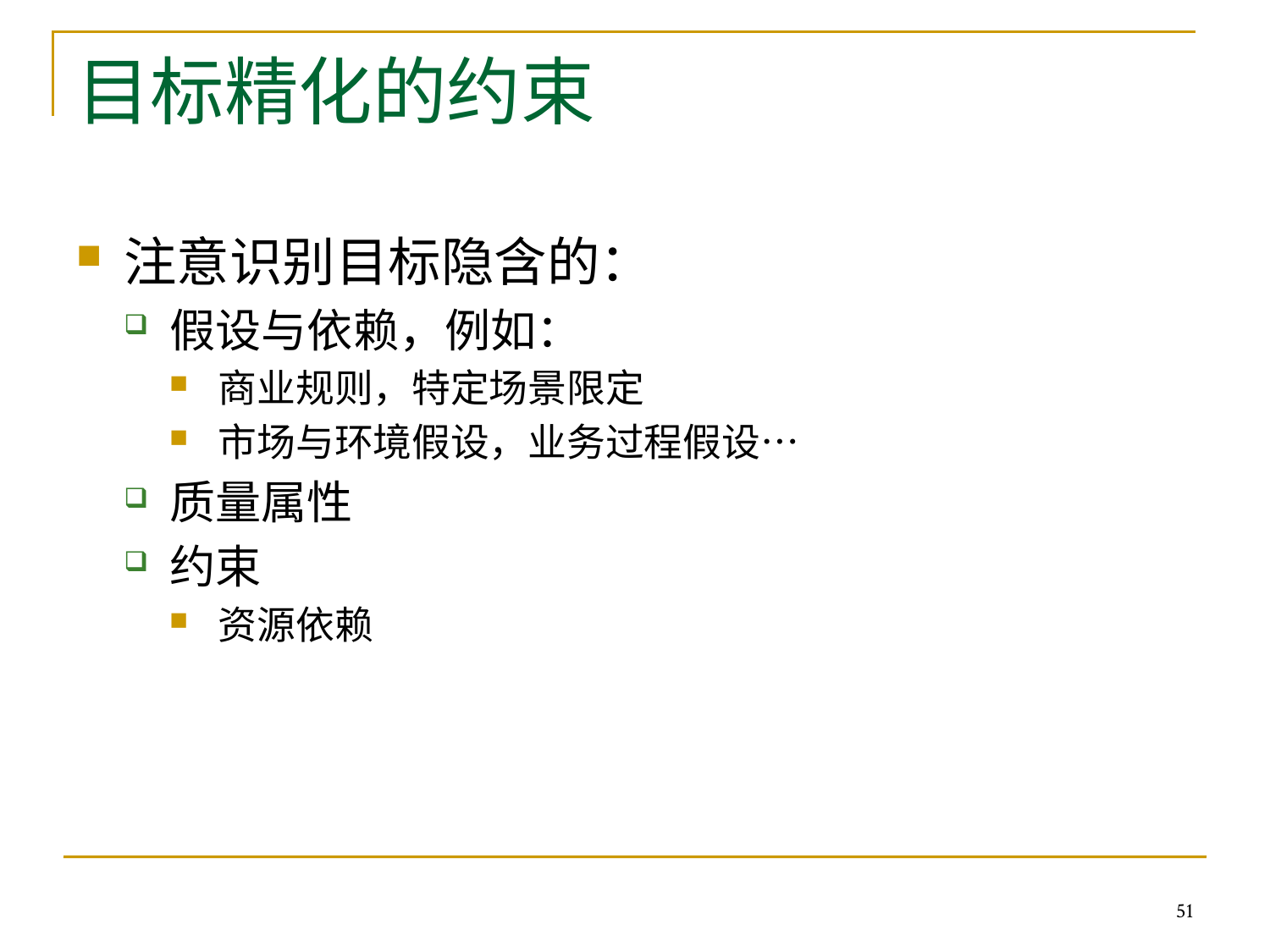

# 目标精化的约束
注意识别目标隐含的：
假设与依赖，例如：
商业规则，特定场景限定
市场与环境假设，业务过程假设…
质量属性
约束
资源依赖
51